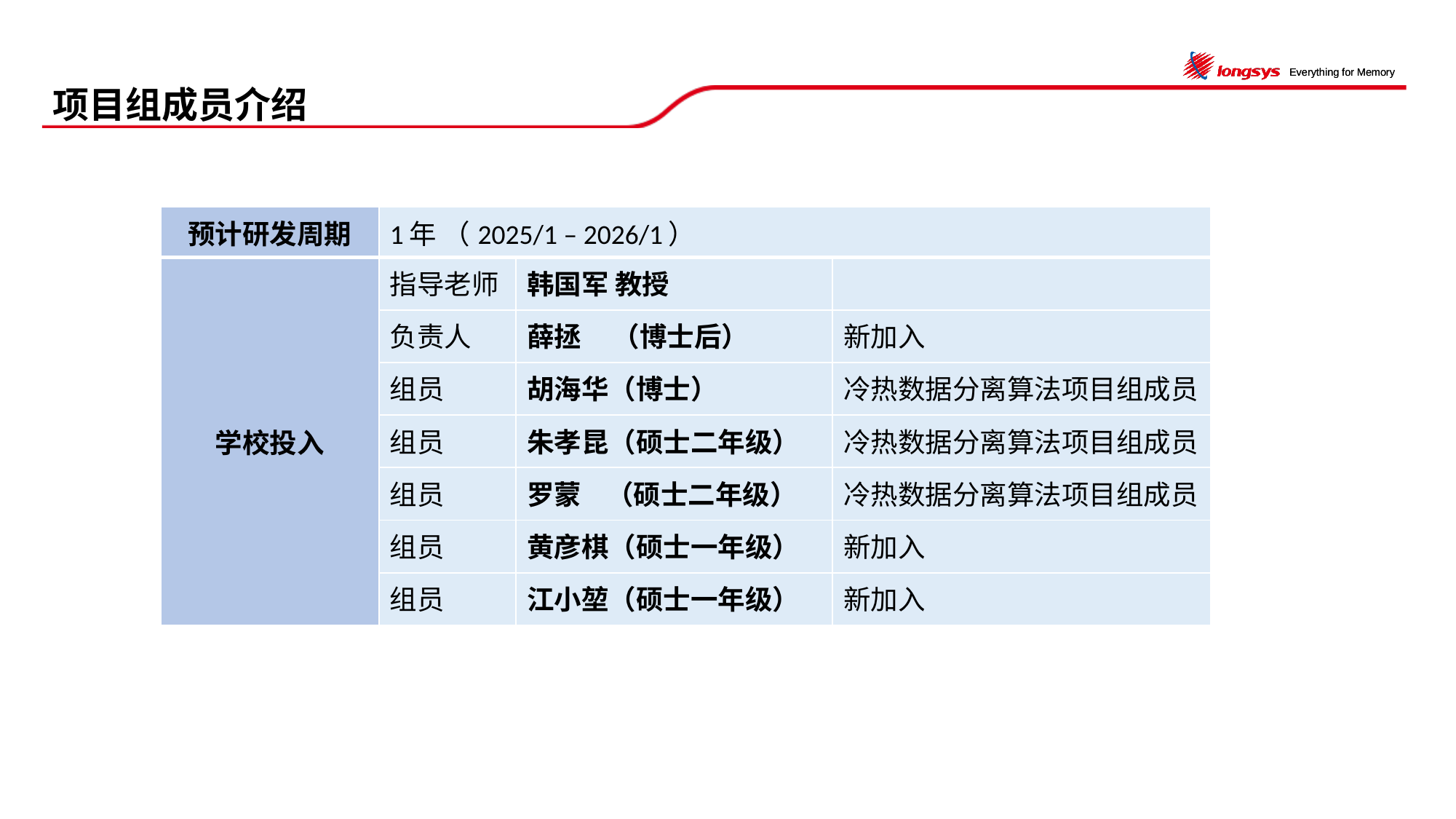

# 项目组成员介绍
| 预计研发周期 | 1年 （2025/1 – 2026/1） |  |  |
| --- | --- | --- | --- |
| 学校投入 | 指导老师 | 韩国军 教授 |  |
|  | 负责人 | 薛拯 （博士后） | 新加入 |
|  | 组员 | 胡海华（博士） | 冷热数据分离算法项目组成员 |
|  | 组员 | 朱孝昆（硕士二年级） | 冷热数据分离算法项目组成员 |
|  | 组员 | 罗蒙 （硕士二年级） | 冷热数据分离算法项目组成员 |
|  | 组员 | 黄彦棋（硕士一年级） | 新加入 |
|  | 组员 | 江小堃（硕士一年级） | 新加入 |